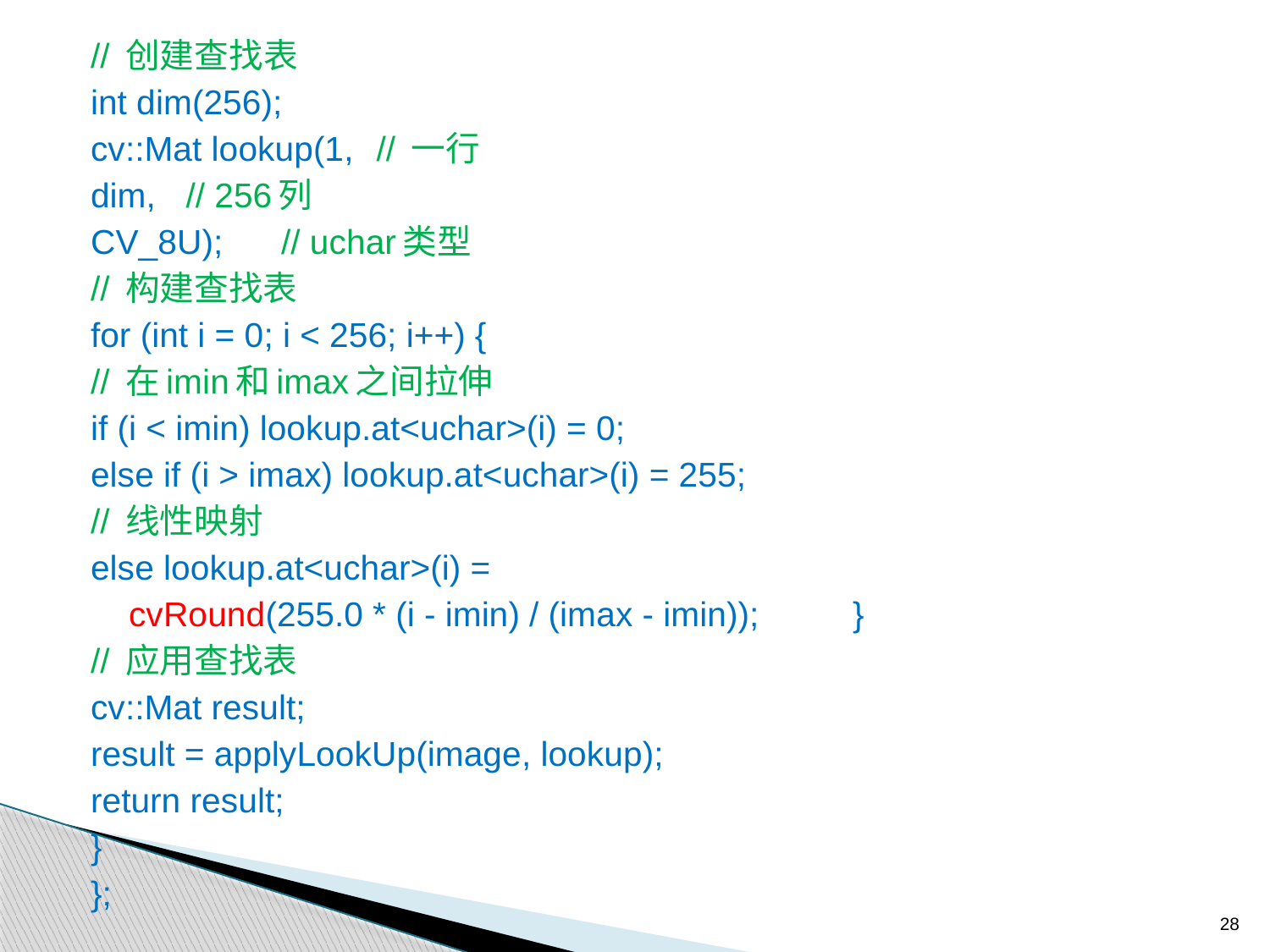

// 创建查找表
		int dim(256);
		cv::Mat lookup(1,	// 一行
			dim,		// 256列
			CV_8U);	// uchar类型
		// 构建查找表
		for (int i = 0; i < 256; i++) {
			// 在imin和imax之间拉伸
			if (i < imin) lookup.at<uchar>(i) = 0;
			else if (i > imax) lookup.at<uchar>(i) = 255;
			// 线性映射
			else lookup.at<uchar>(i) =
			    cvRound(255.0 * (i - imin) / (imax - imin)); 		}
		// 应用查找表
		cv::Mat result;
		result = applyLookUp(image, lookup);
		return result;
	}
};
28